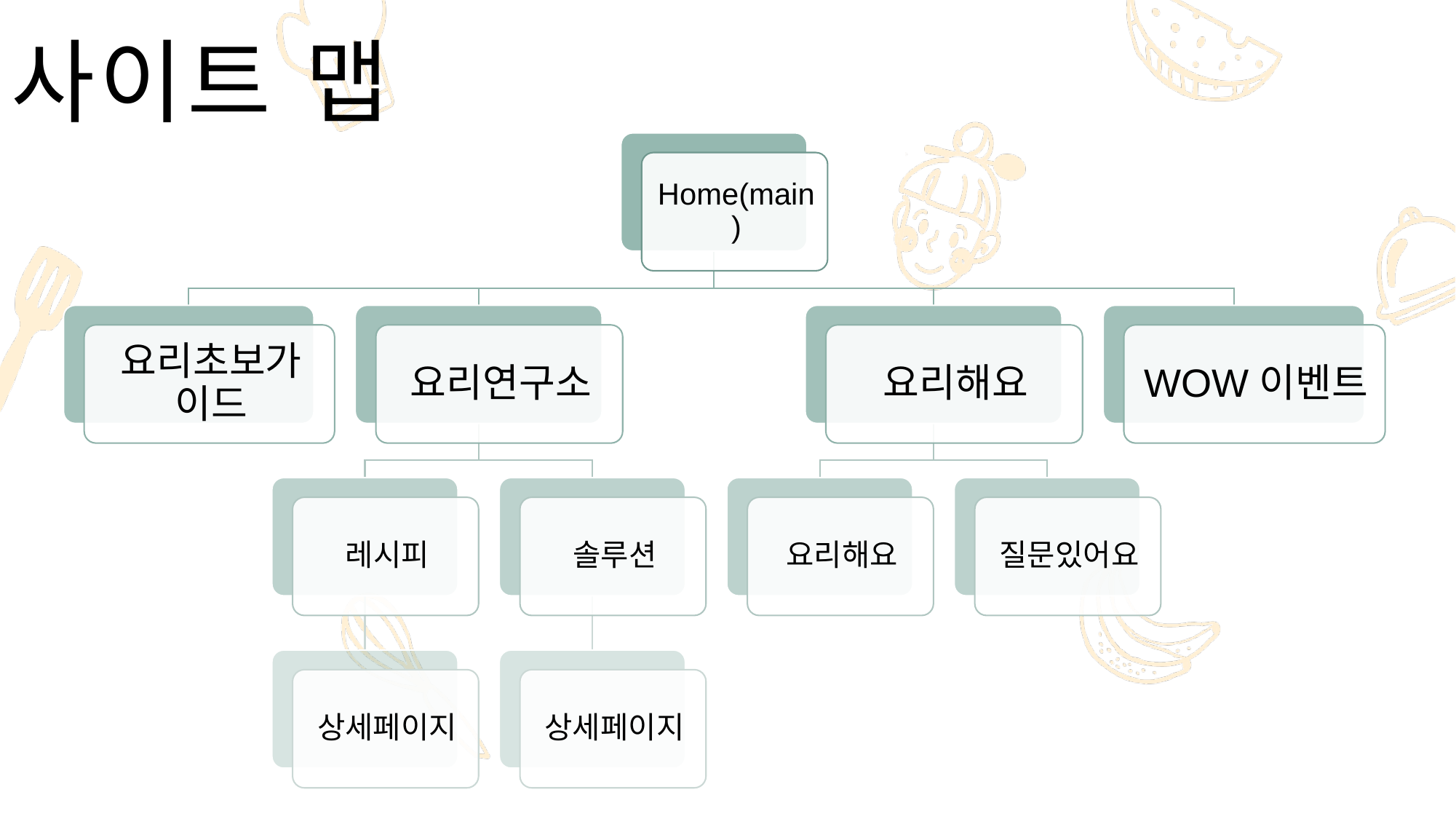

# 사이트 맵
Home(main)
요리초보가이드
요리연구소
레시피
상세페이지
솔루션
상세페이지
요리해요
요리해요
질문있어요
WOW이벤트